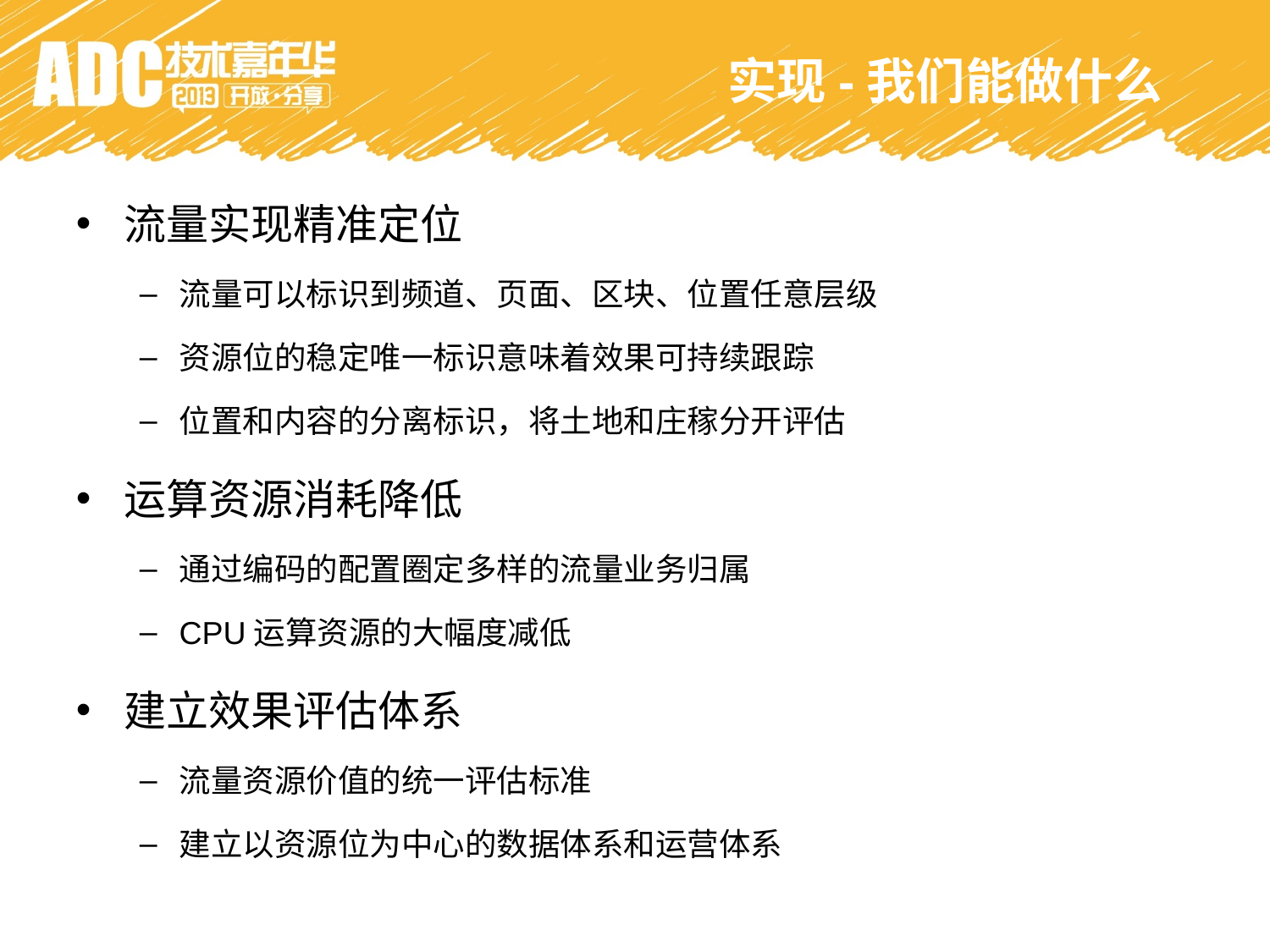

实现-我们能做什么
流量实现精准定位
流量可以标识到频道、页面、区块、位置任意层级
资源位的稳定唯一标识意味着效果可持续跟踪
位置和内容的分离标识，将土地和庄稼分开评估
运算资源消耗降低
通过编码的配置圈定多样的流量业务归属
CPU运算资源的大幅度减低
建立效果评估体系
流量资源价值的统一评估标准
建立以资源位为中心的数据体系和运营体系